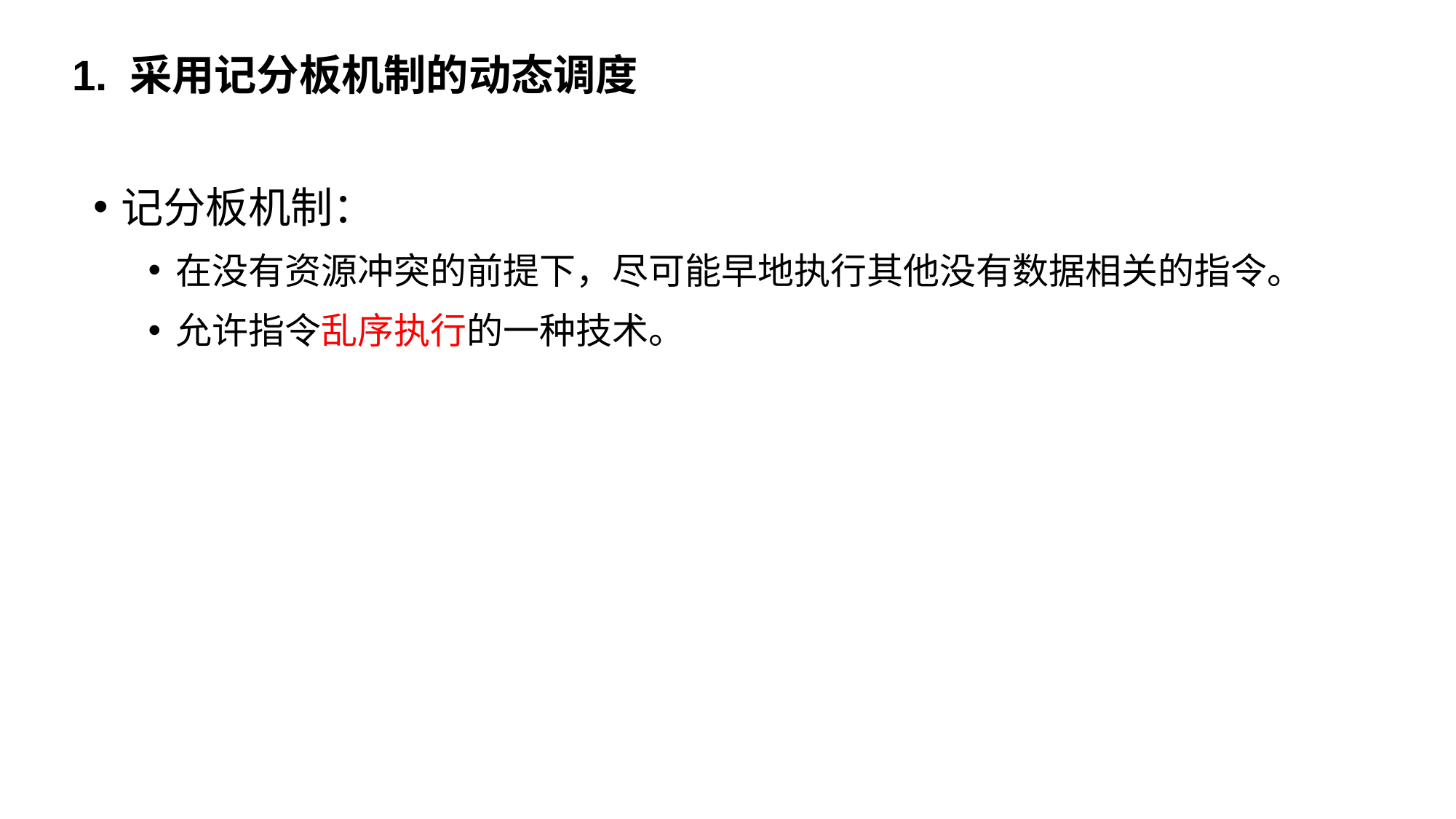

# 1. 采用记分板机制的动态调度
记分板机制：
在没有资源冲突的前提下，尽可能早地执行其他没有数据相关的指令。
允许指令乱序执行的一种技术。